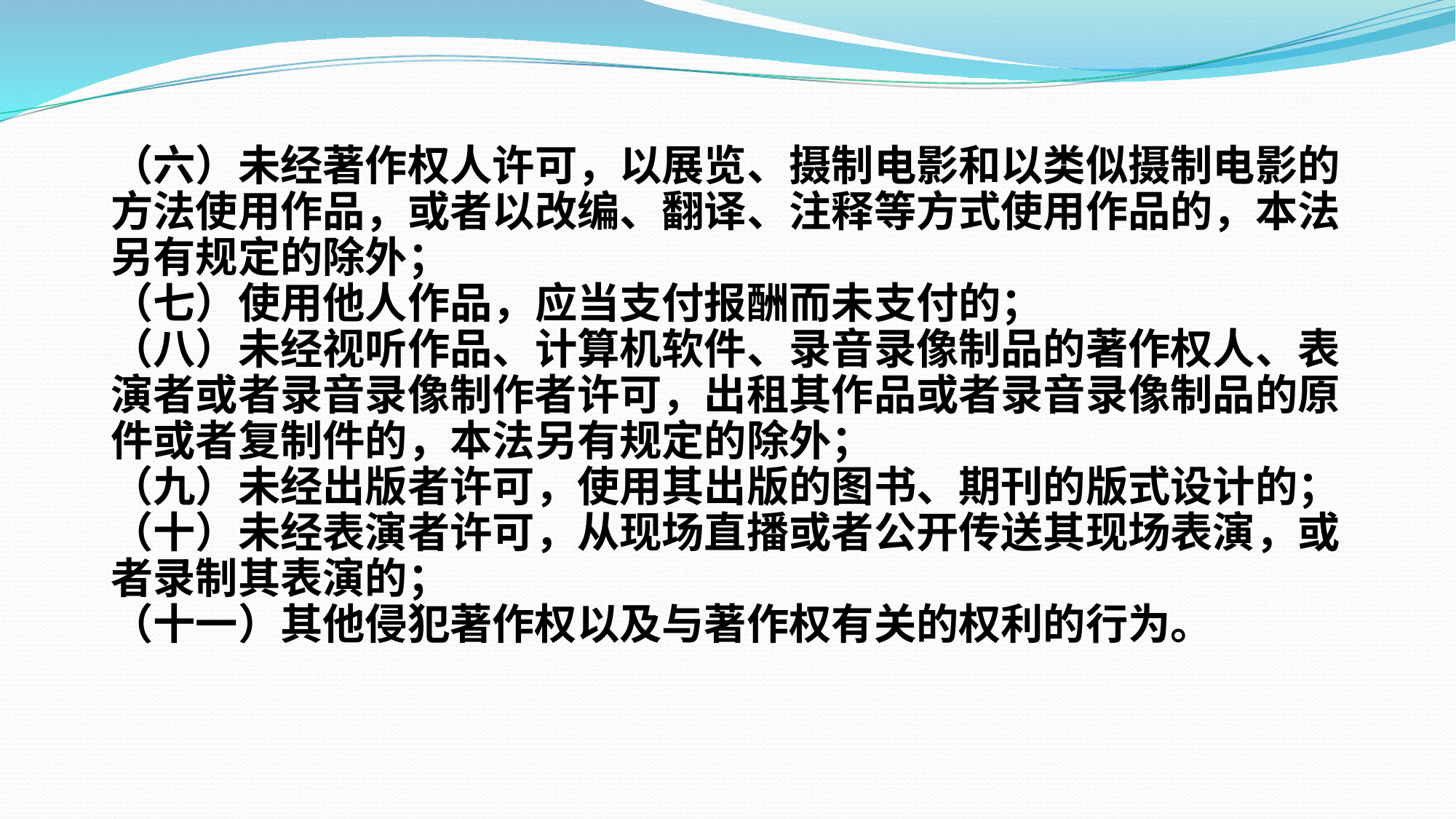

（六）未经著作权人许可，以展览、摄制电影和以类似摄制电影的方法使用作品，或者以改编、翻译、注释等方式使用作品的，本法另有规定的除外；
（七）使用他人作品，应当支付报酬而未支付的；
（八）未经视听作品、计算机软件、录音录像制品的著作权人、表演者或者录音录像制作者许可，出租其作品或者录音录像制品的原件或者复制件的，本法另有规定的除外；
（九）未经出版者许可，使用其出版的图书、期刊的版式设计的；
（十）未经表演者许可，从现场直播或者公开传送其现场表演，或者录制其表演的；
（十一）其他侵犯著作权以及与著作权有关的权利的行为。